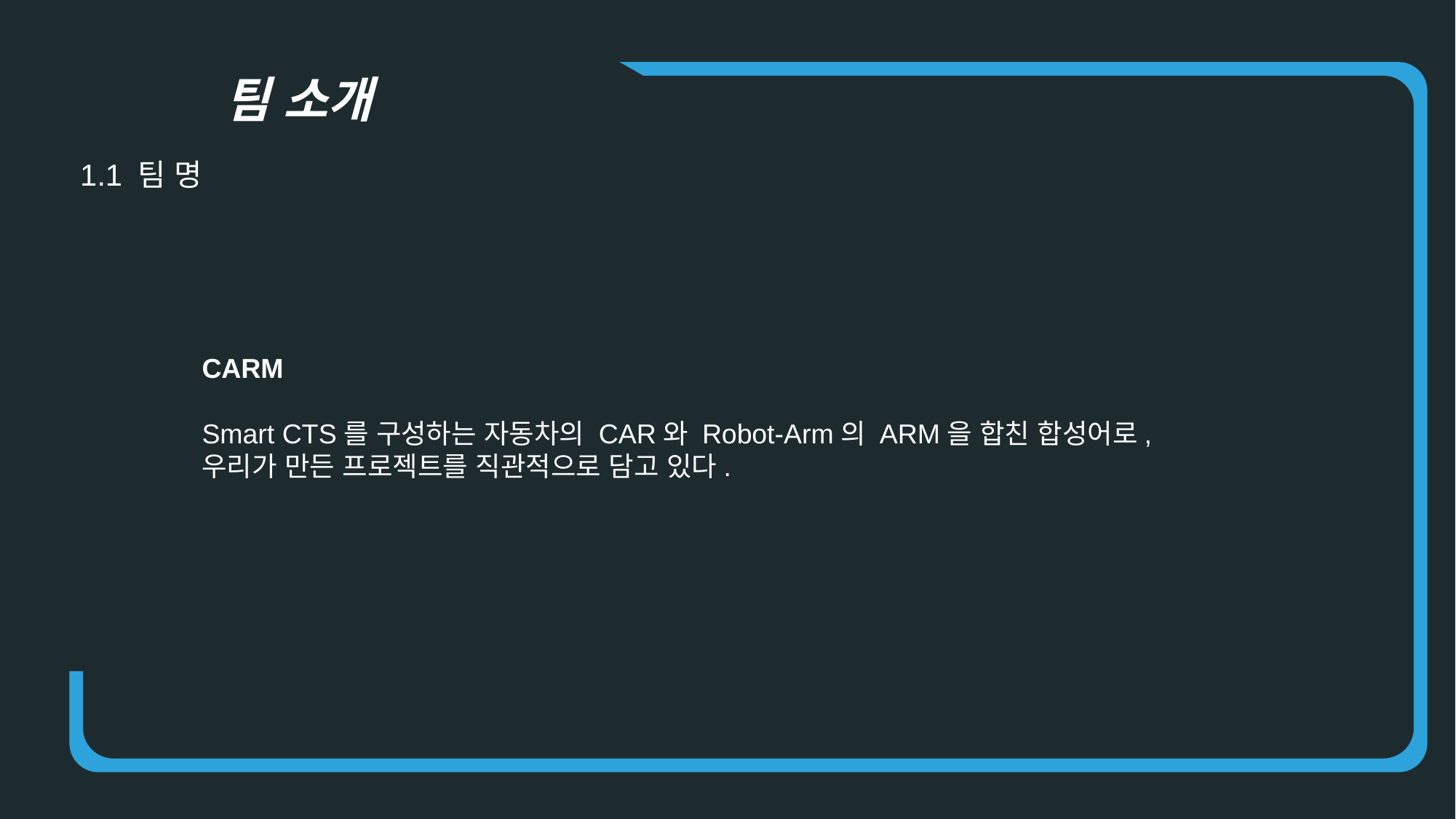

팀 소개

1.1 팀 명

CARM

Smart CTS를 구성하는 자동차의 CAR와 Robot-Arm의 ARM을 합친 합성어로, 우리가 만든 프로젝트를 직관적으로 담고 있다.